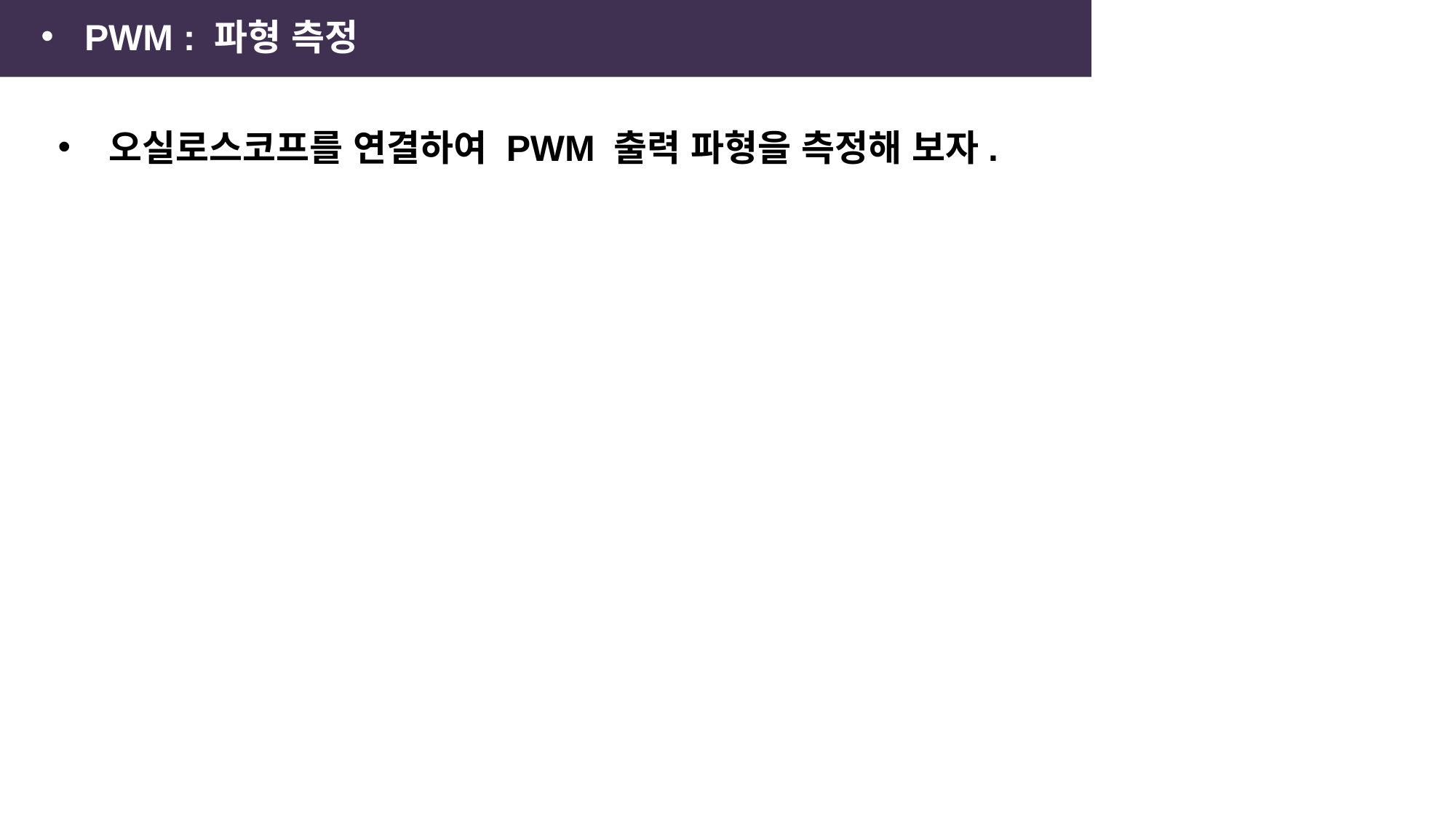

PWM : 파형 측정
 오실로스코프를 연결하여 PWM 출력 파형을 측정해 보자.